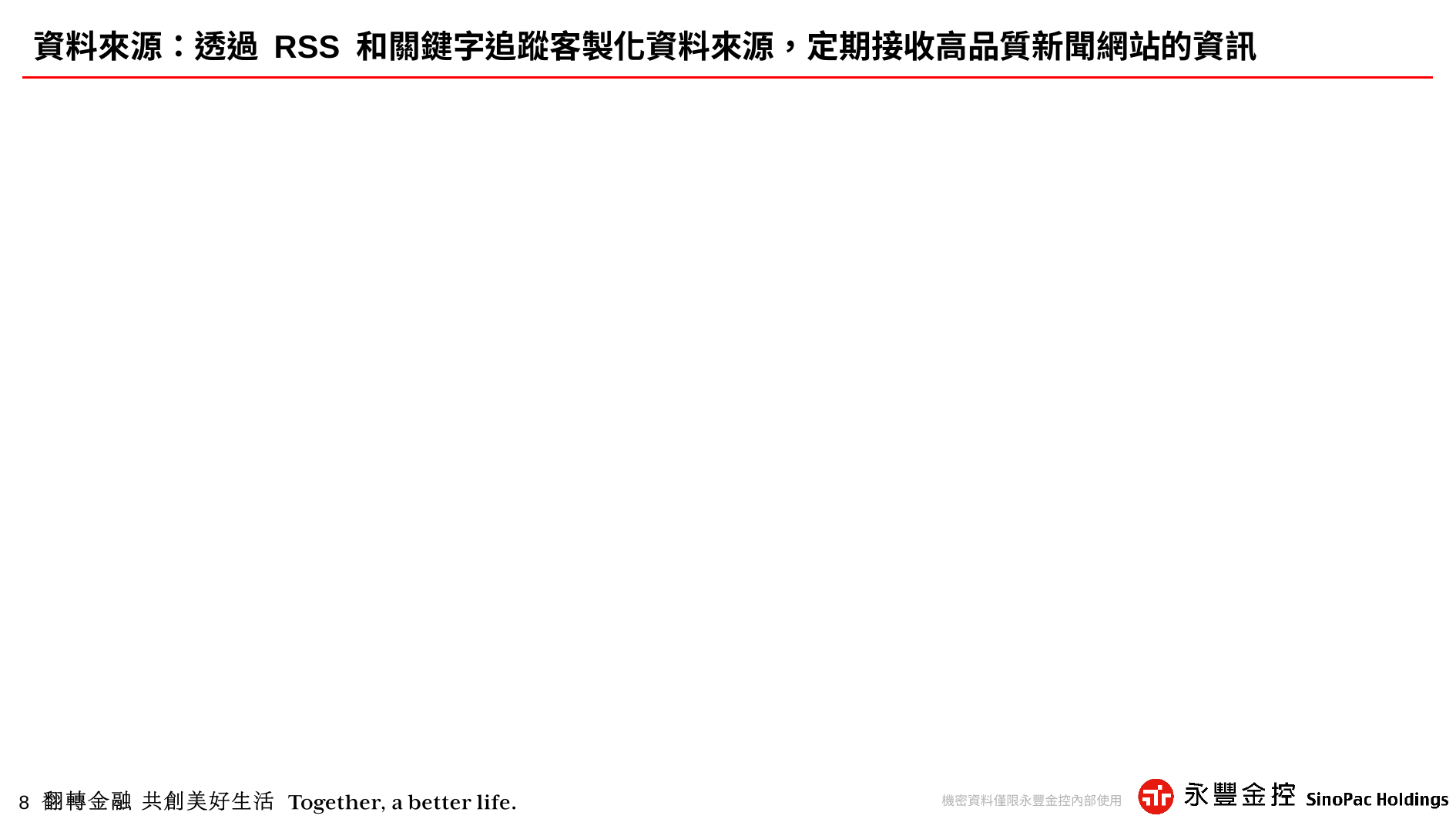

# 資料來源：透過 RSS 和關鍵字追蹤客製化資料來源，定期接收高品質新聞網站的資訊